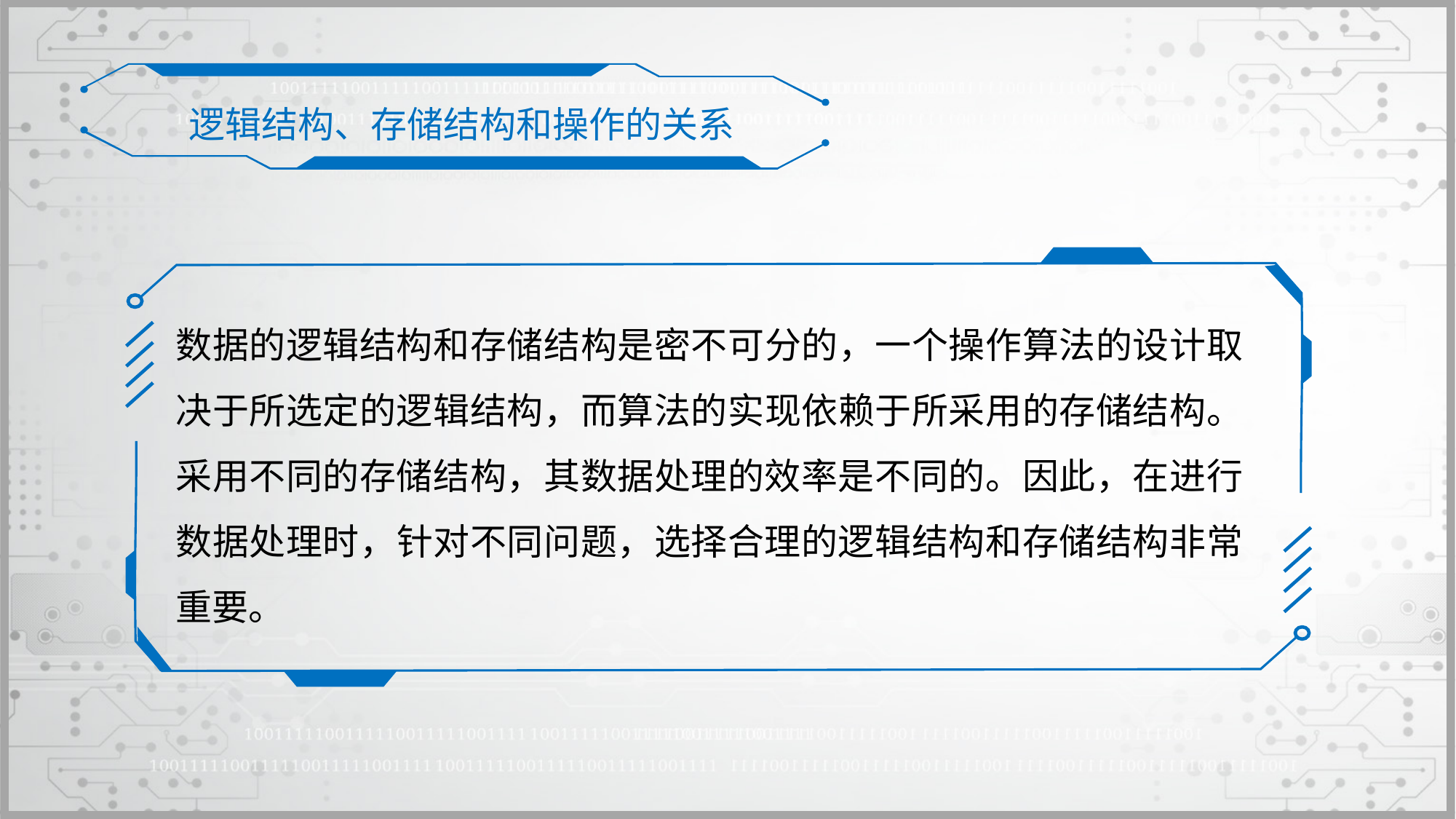

逻辑结构、存储结构和操作的关系

数据的逻辑结构和存储结构是密不可分的，一个操作算法的设计取决于所选定的逻辑结构，而算法的实现依赖于所采用的存储结构。采用不同的存储结构，其数据处理的效率是不同的。因此，在进行数据处理时，针对不同问题，选择合理的逻辑结构和存储结构非常重要。